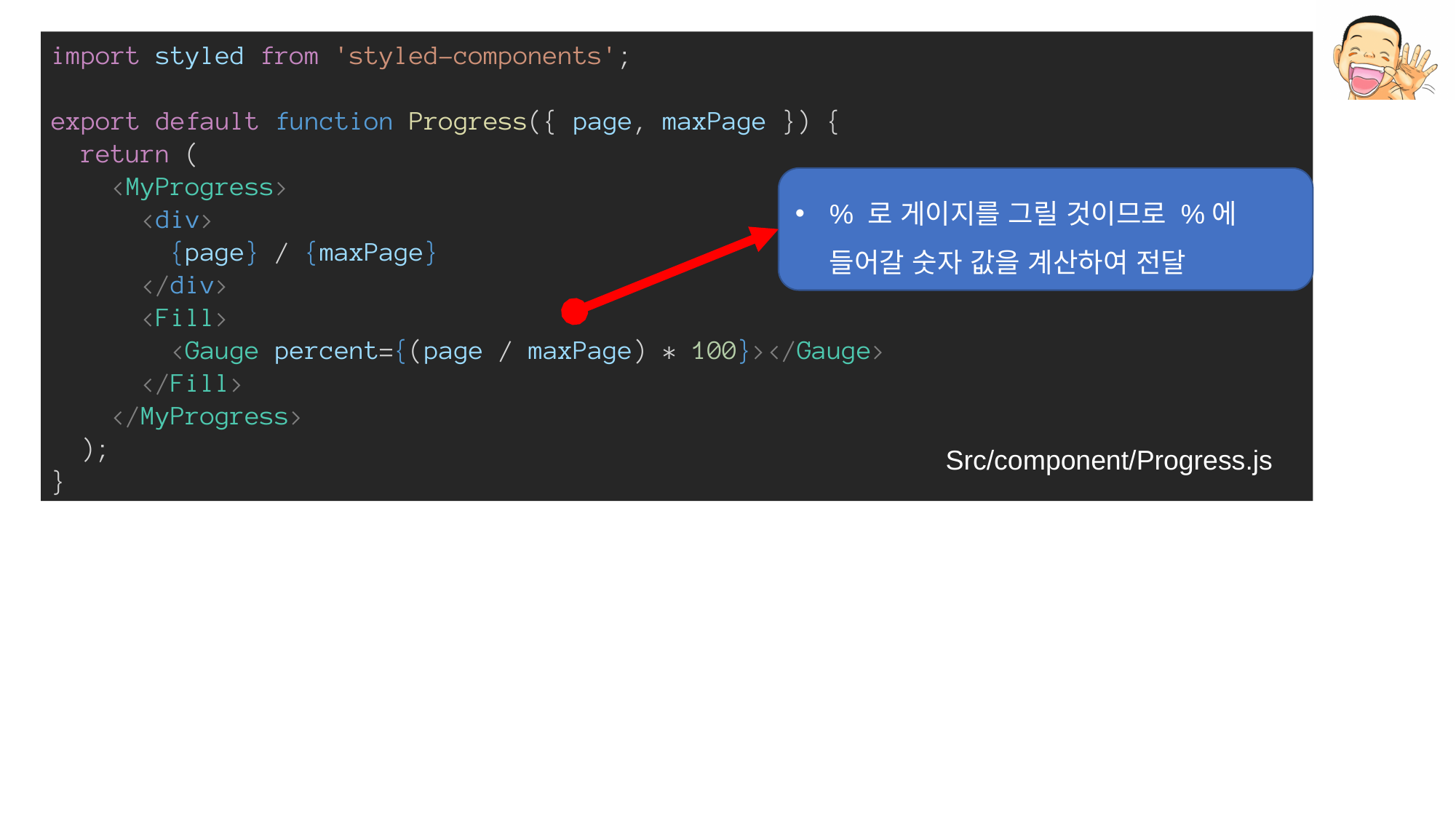

import styled from 'styled-components';
export default function Progress({ page, maxPage }) {
  return (
    <MyProgress>
      <div>
        {page} / {maxPage}
      </div>
      <Fill>
        <Gauge percent={(page / maxPage) * 100}></Gauge>
      </Fill>
    </MyProgress>
  );
}
% 로 게이지를 그릴 것이므로 %에 들어갈 숫자 값을 계산하여 전달
Src/component/Progress.js